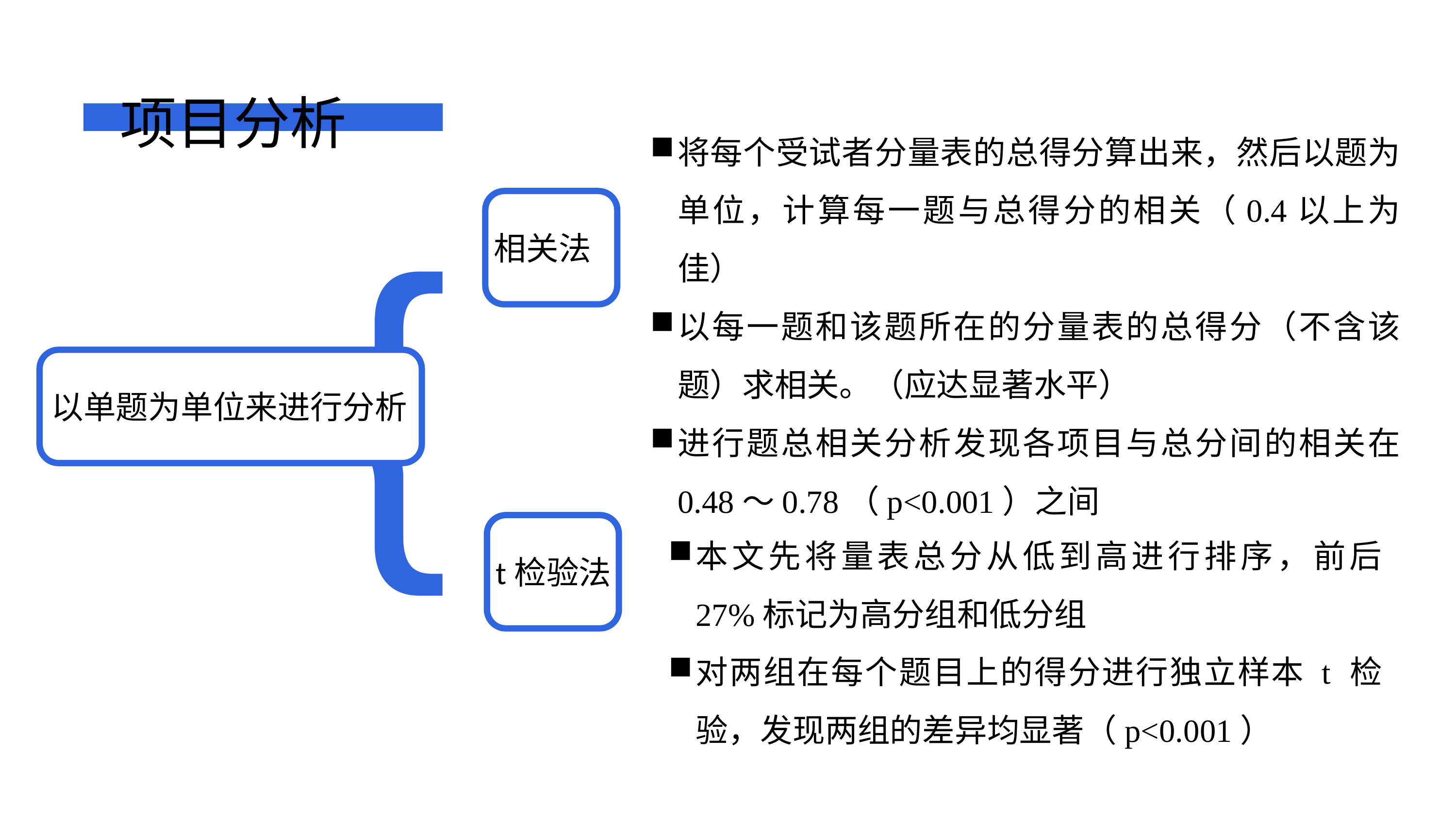

项目分析

将每个受试者分量表的总得分算出来，然后以题为单位，计算每一题与总得分的相关（0.4以上为佳）
以每一题和该题所在的分量表的总得分（不含该题）求相关。（应达显著水平）
进行题总相关分析发现各项目与总分间的相关在 0.48～0.78（p<0.001）之间
{

相关法

t检验法

以单题为单位来进行分析
本文先将量表总分从低到高进行排序，前后 27%标记为高分组和低分组
对两组在每个题目上的得分进行独立样本 t 检验，发现两组的差异均显著（p<0.001）